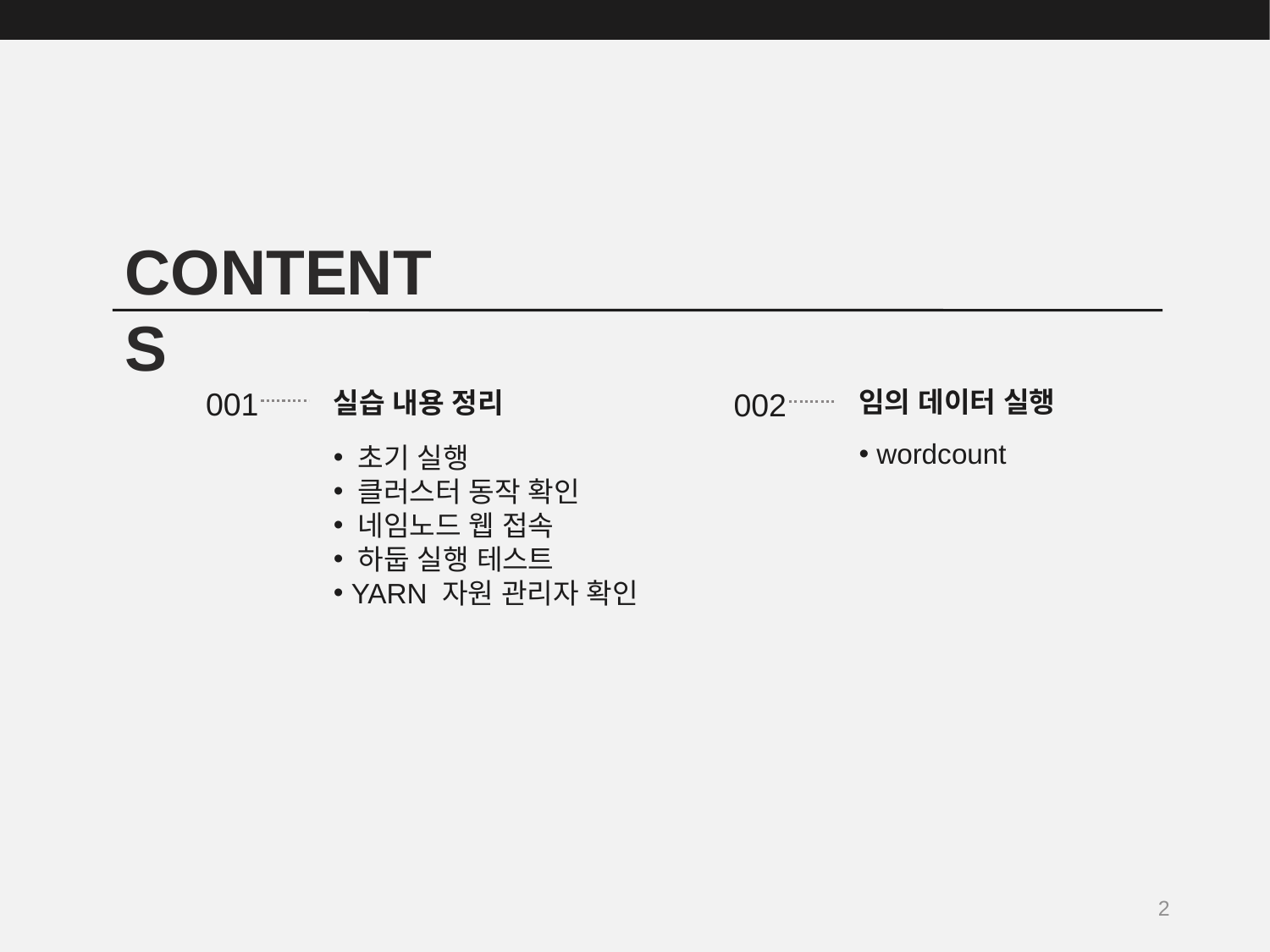

CONTENTS
001
실습 내용 정리
 초기 실행
 클러스터 동작 확인
 네임노드 웹 접속
 하둡 실행 테스트
 YARN 자원 관리자 확인
임의 데이터 실행
002
 wordcount
2